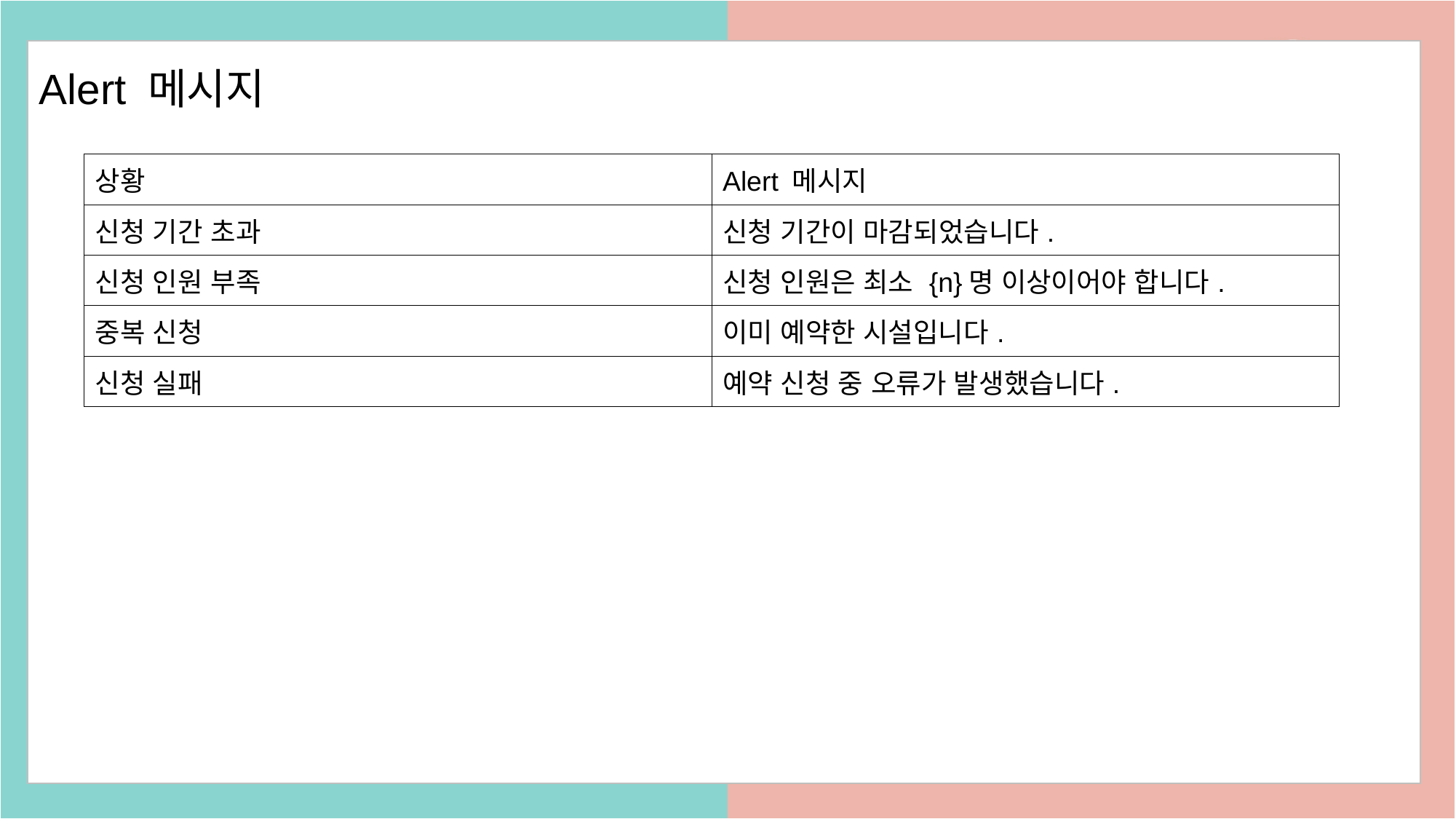

# Alert 메시지
| 상황 | Alert 메시지 |
| --- | --- |
| 신청 기간 초과 | 신청 기간이 마감되었습니다. |
| 신청 인원 부족 | 신청 인원은 최소 {n}명 이상이어야 합니다. |
| 중복 신청 | 이미 예약한 시설입니다. |
| 신청 실패 | 예약 신청 중 오류가 발생했습니다. |